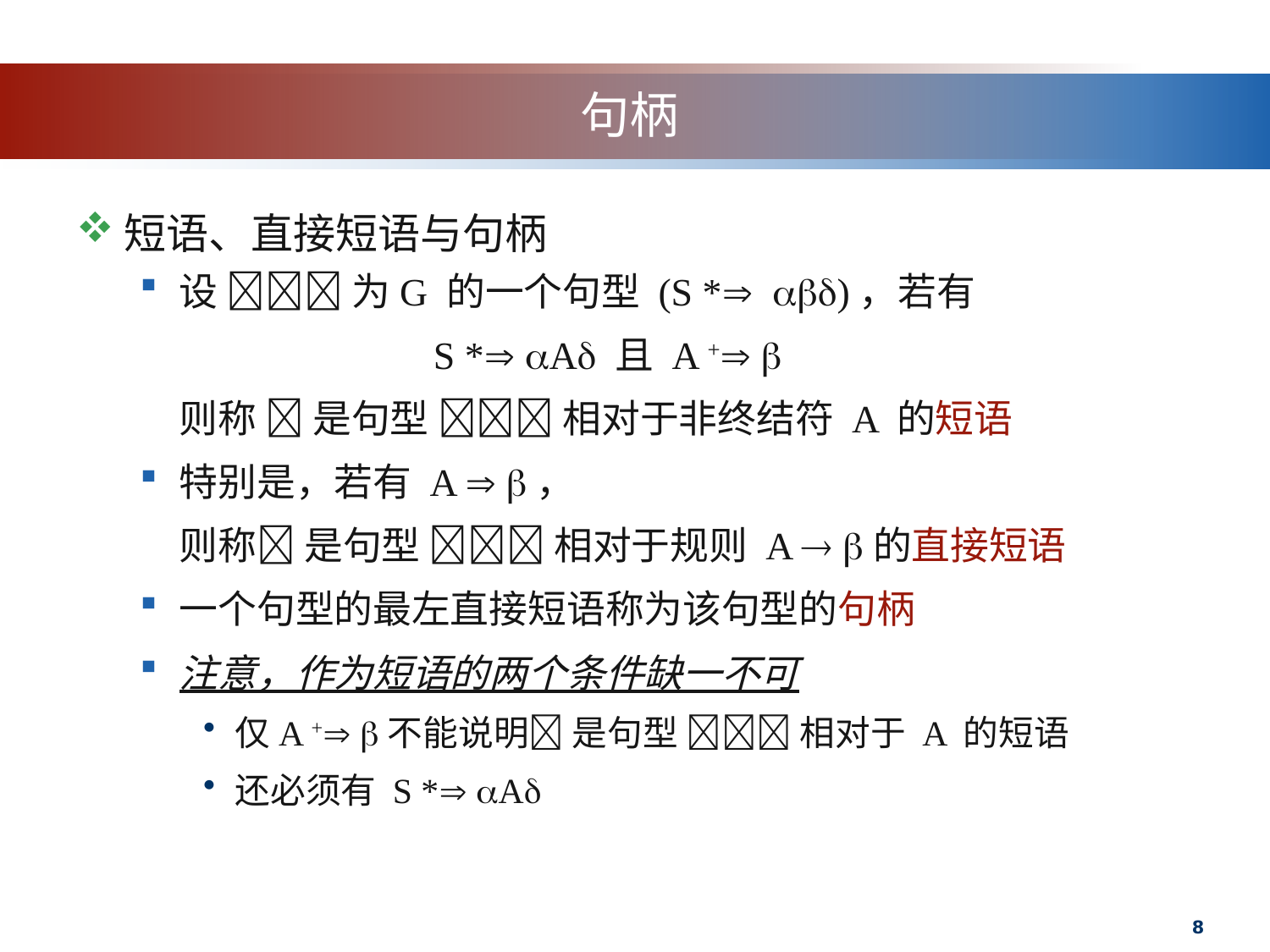

# 句柄
短语、直接短语与句柄
设 αβδ 为G 的一个句型 (S *⇒  αβδ)，若有
			S *⇒ αAδ 且 A +⇒ β
	则称 β 是句型 αβδ 相对于非终结符 A 的短语
特别是，若有 A ⇒ β，
	则称β 是句型 αβδ 相对于规则 A → β的直接短语
一个句型的最左直接短语称为该句型的句柄
注意，作为短语的两个条件缺一不可
仅A +⇒ β不能说明β 是句型 αβδ 相对于 A 的短语
还必须有 S *⇒ αAδ

8